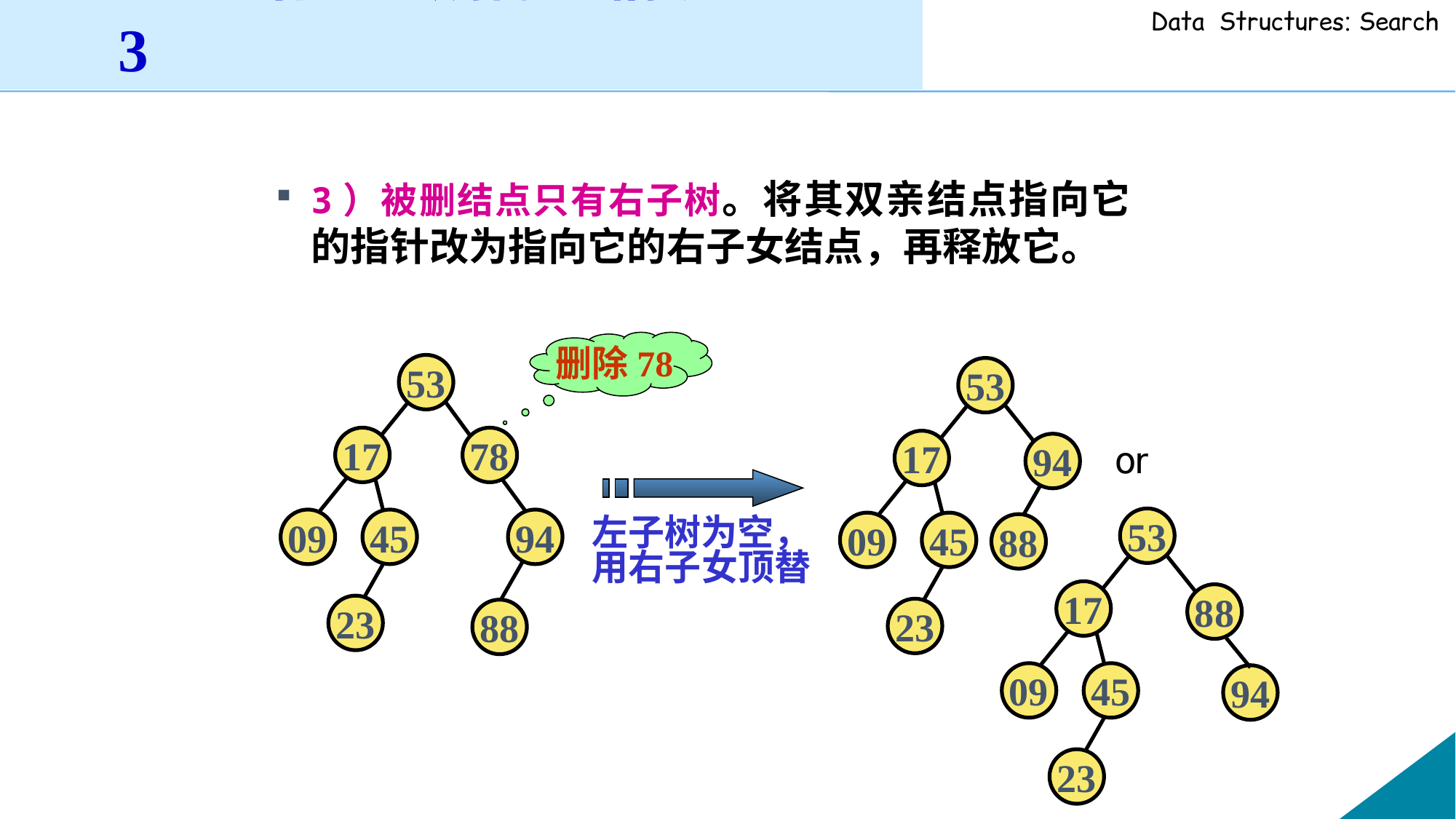

BST结点的删除-情况3
3）被删结点只有右子树。将其双亲结点指向它的指针改为指向它的右子女结点，再释放它。
删除78
53

17
78

09
45
94

23
88
53

17
94

09
45
88

23
or

53

17
88

09
45
94

23
左子树为空，
用右子女顶替